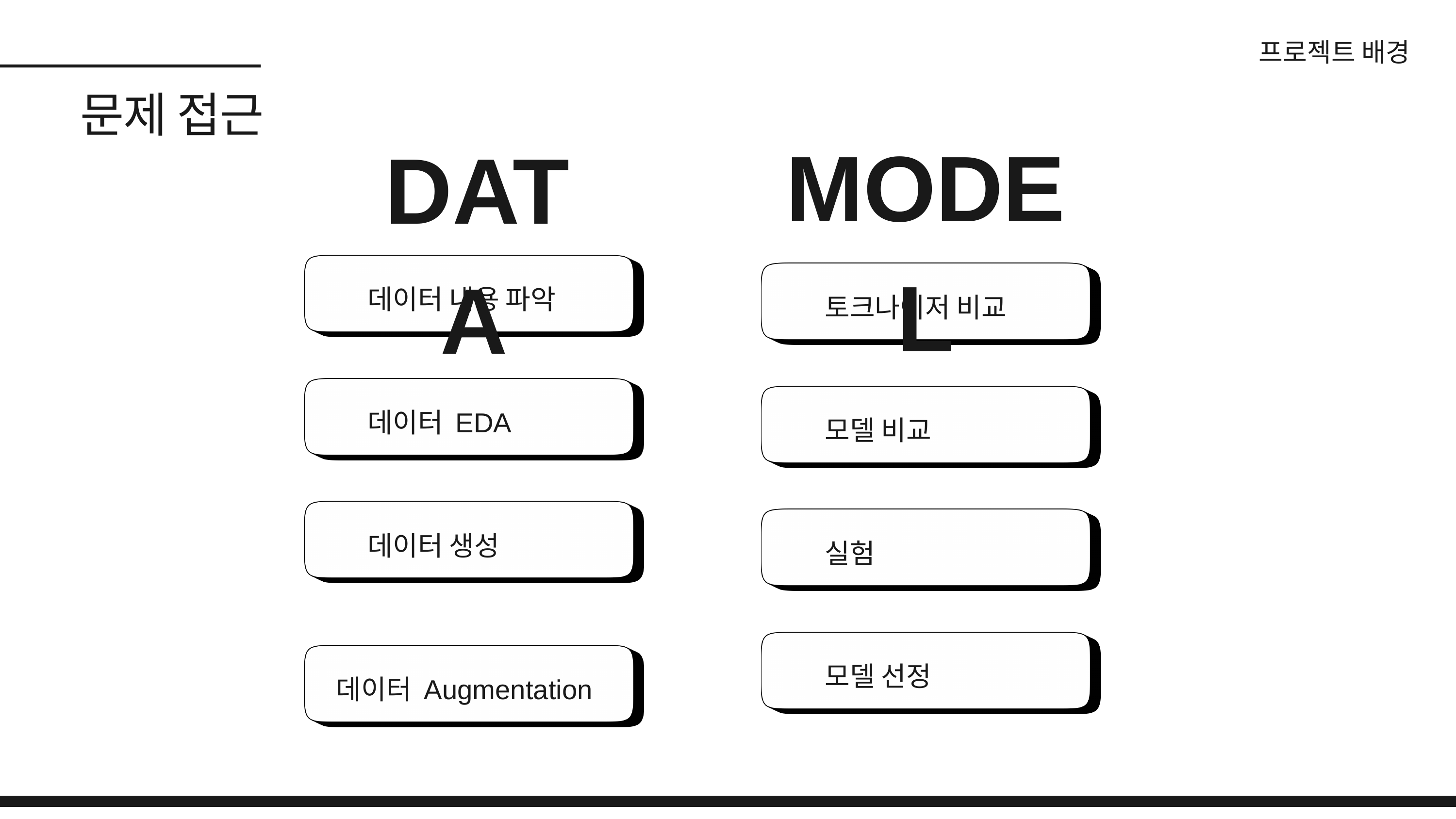

프로젝트 배경

문제 접근
MODEL
DATA

데이터 내용 파악
토크나이저 비교

데이터 EDA
모델 비교

데이터 생성
실험

모델 선정
데이터 Augmentation